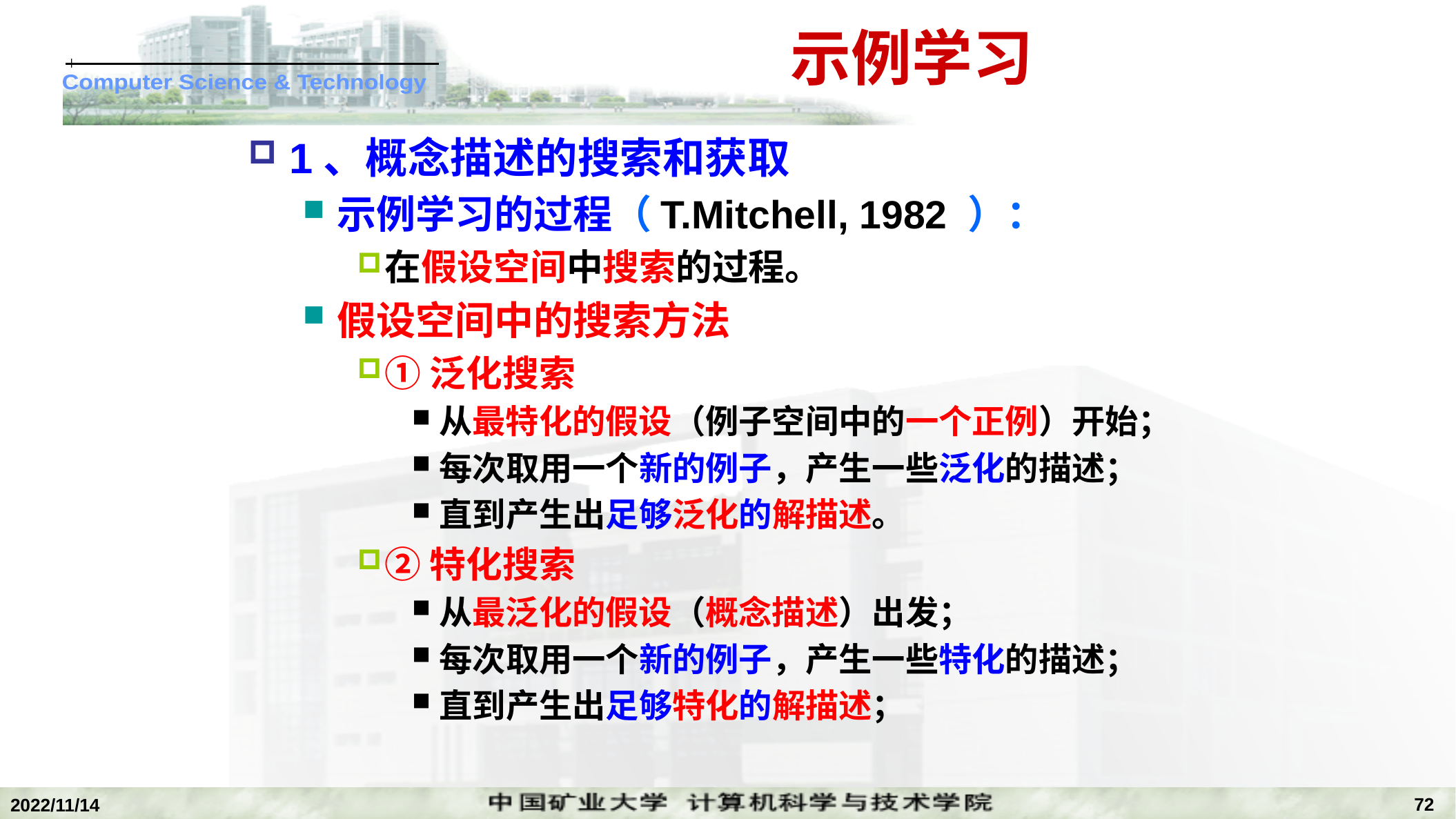

# 示例学习
1、概念描述的搜索和获取
示例学习的过程（T.Mitchell, 1982 ）：
在假设空间中搜索的过程。
假设空间中的搜索方法
①泛化搜索
从最特化的假设（例子空间中的一个正例）开始；
每次取用一个新的例子，产生一些泛化的描述；
直到产生出足够泛化的解描述。
②特化搜索
从最泛化的假设（概念描述）出发；
每次取用一个新的例子，产生一些特化的描述；
直到产生出足够特化的解描述；

72
2022/11/14